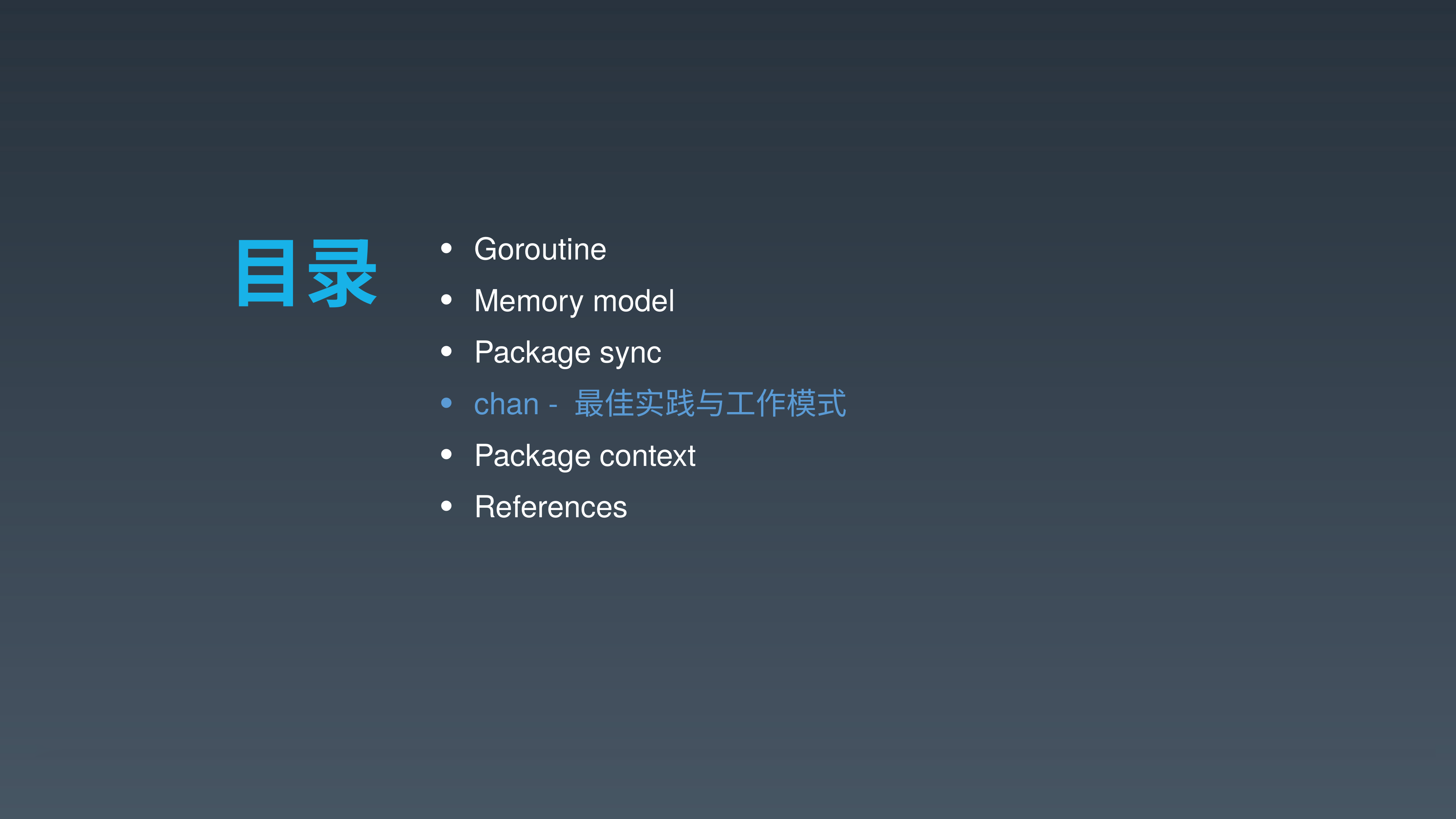

Goroutine
Memory model
Package sync
chan - 最佳实践与工作模式
Package context
References